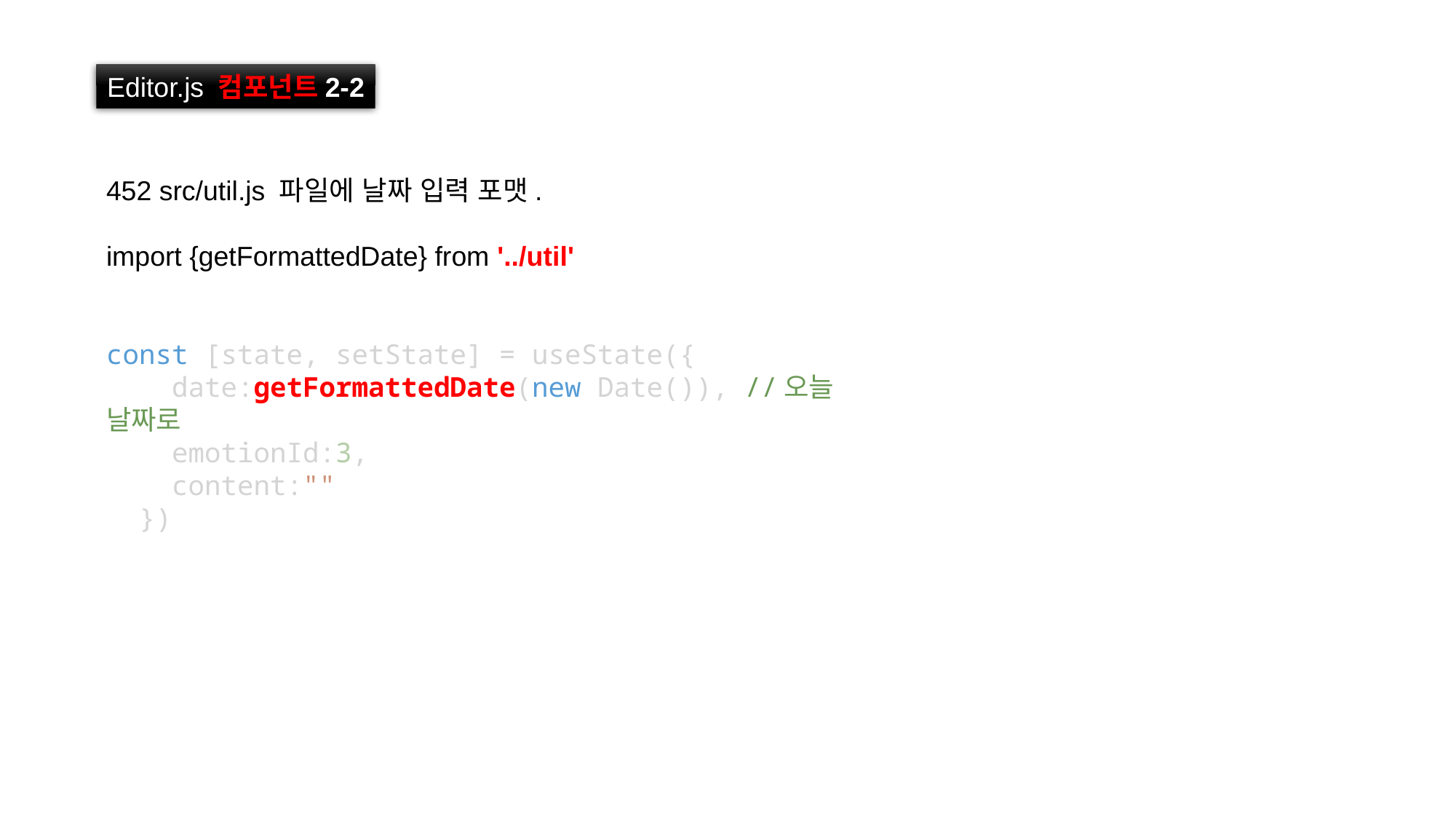

Editor.js 컴포넌트2-2
452 src/util.js 파일에 날짜 입력 포맷.

import {getFormattedDate} from '../util'

const [state, setState] = useState({
    date:getFormattedDate(new Date()), //오늘 날짜로
    emotionId:3,
    content:""
  })